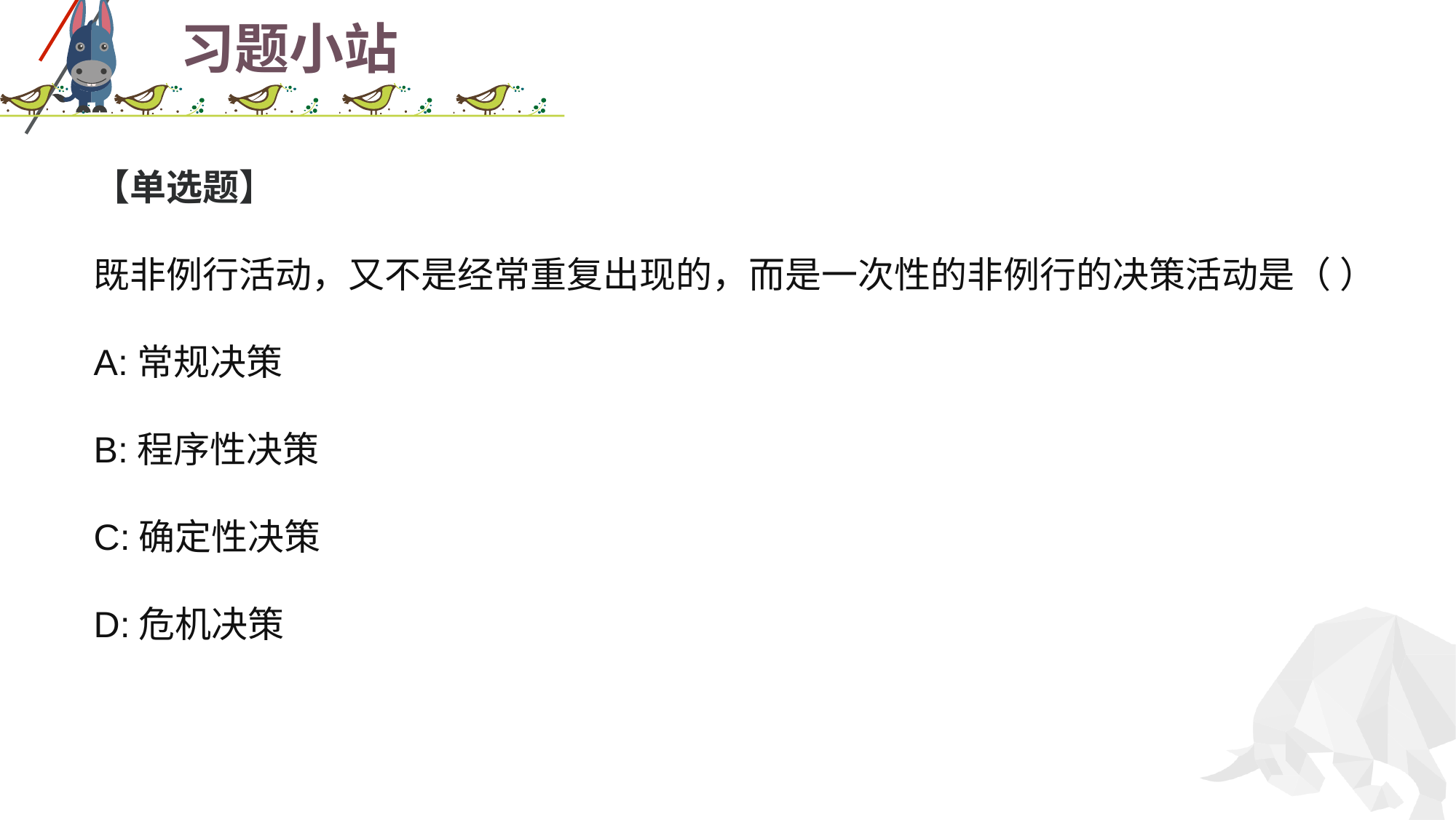

# 习题小站

【单选题】
既非例行活动，又不是经常重复出现的，而是一次性的非例行的决策活动是（ ）
A:常规决策
B:程序性决策
C:确定性决策
D:危机决策